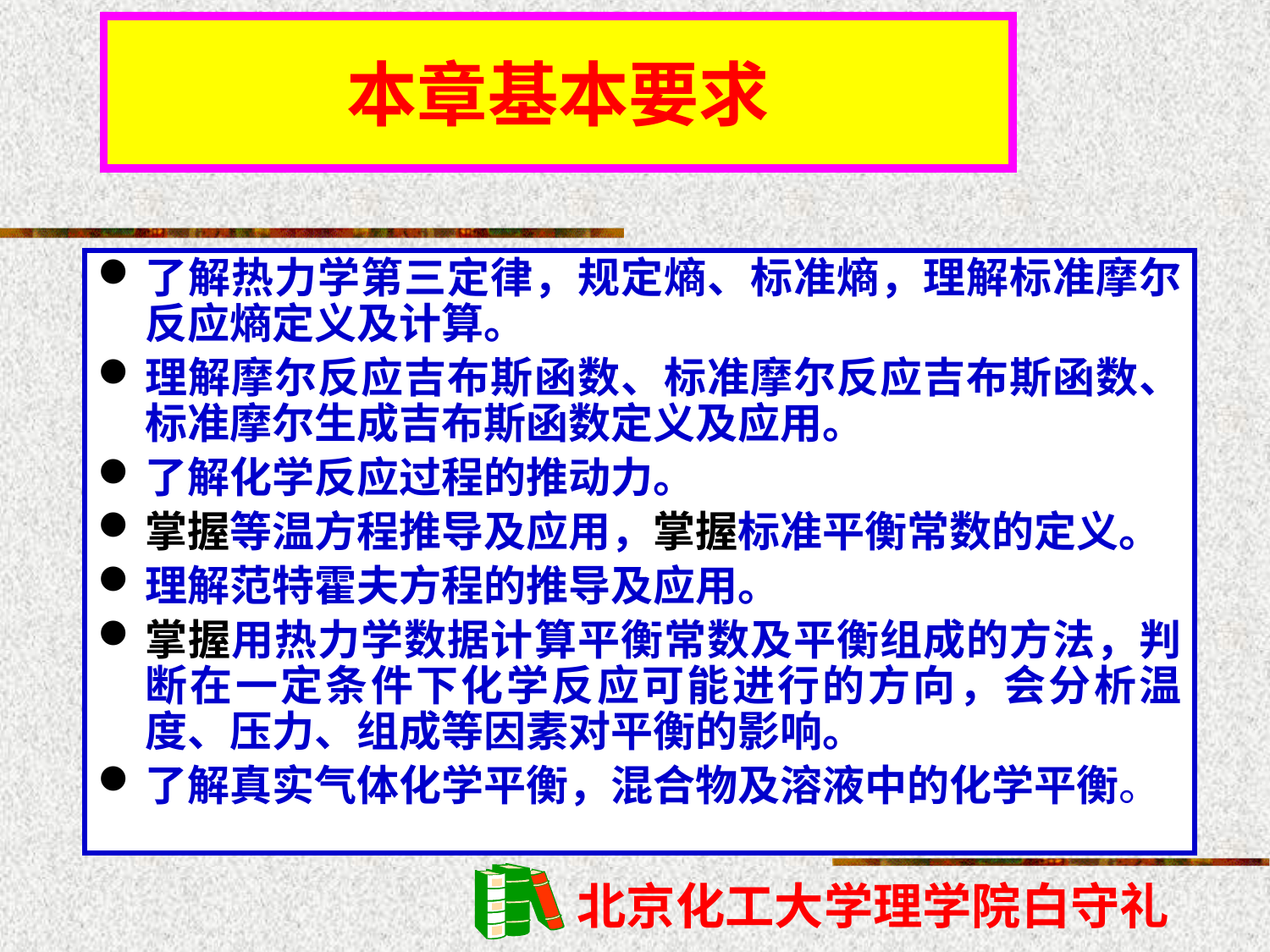

本章基本要求
了解热力学第三定律，规定熵、标准熵，理解标准摩尔反应熵定义及计算。
理解摩尔反应吉布斯函数、标准摩尔反应吉布斯函数、标准摩尔生成吉布斯函数定义及应用。
了解化学反应过程的推动力。
掌握等温方程推导及应用，掌握标准平衡常数的定义。
理解范特霍夫方程的推导及应用。
掌握用热力学数据计算平衡常数及平衡组成的方法，判断在一定条件下化学反应可能进行的方向，会分析温度、压力、组成等因素对平衡的影响。
了解真实气体化学平衡，混合物及溶液中的化学平衡。